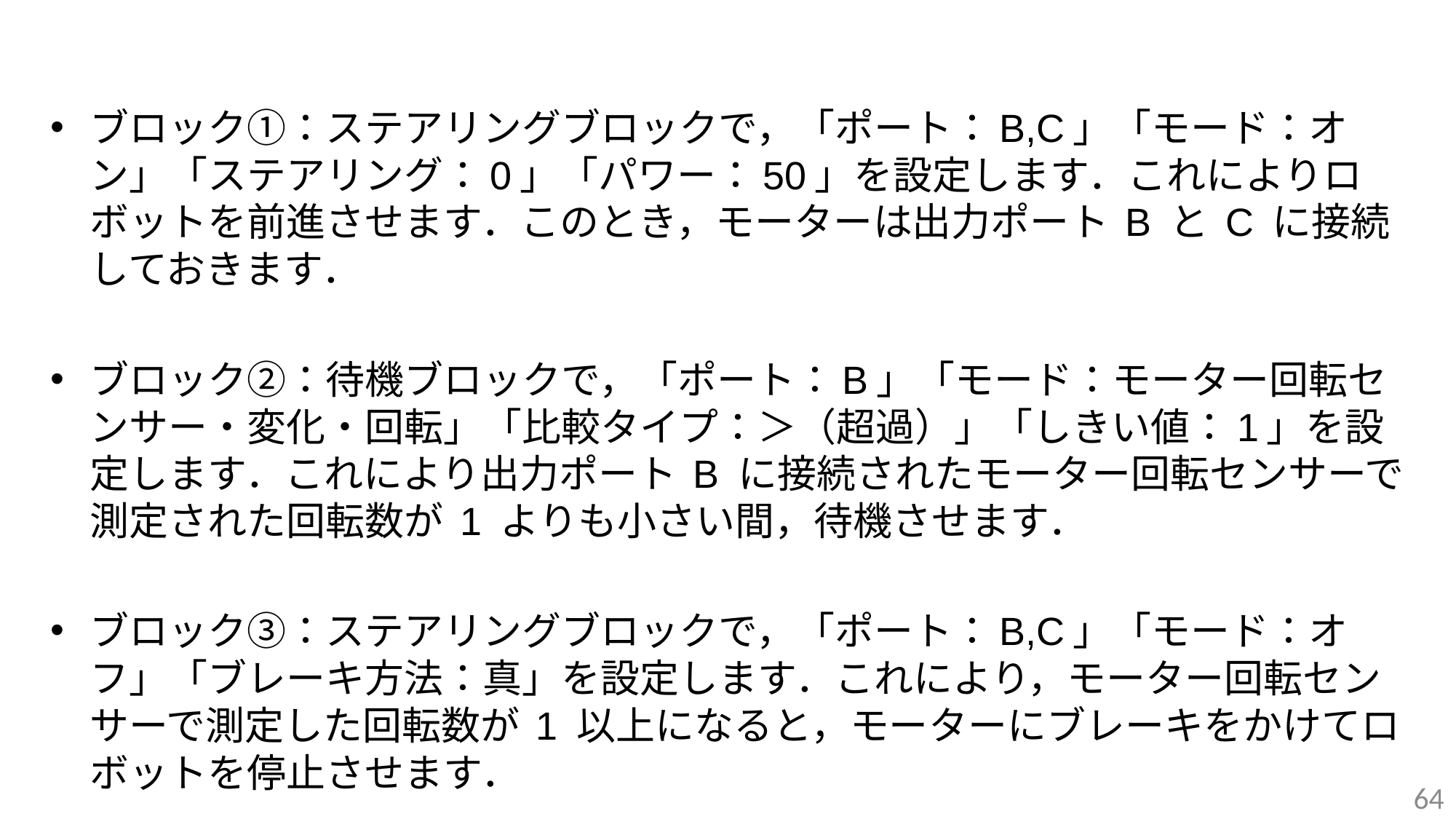

#
ブロック①：ステアリングブロックで，「ポート：B,C」「モード：オン」「ステアリング：0」「パワー：50」を設定します．これによりロボットを前進させます．このとき，モーターは出力ポート B と C に接続しておきます．

ブロック②：待機ブロックで，「ポート：B」「モード：モーター回転センサー・変化・回転」「比較タイプ：＞（超過）」「しきい値：1」を設定します．これにより出力ポート B に接続されたモーター回転センサーで測定された回転数が 1 よりも小さい間，待機させます．

ブロック③：ステアリングブロックで，「ポート：B,C」「モード：オフ」「ブレーキ方法：真」を設定します．これにより，モーター回転センサーで測定した回転数が 1 以上になると，モーターにブレーキをかけてロボットを停止させます．
64